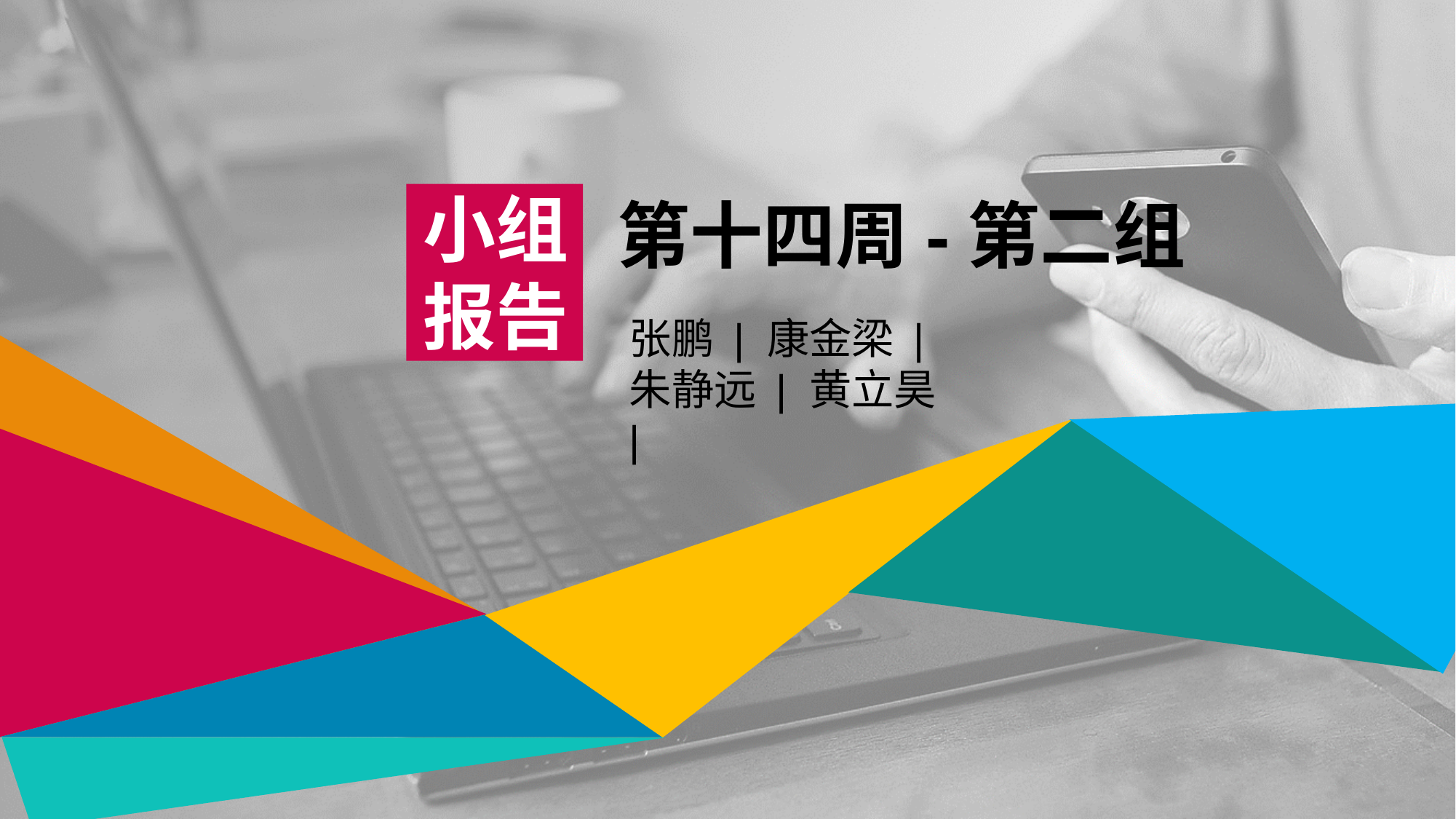

小组报告

第十四周-第二组
张鹏 | 康金梁 | 朱静远 | 黄立昊|